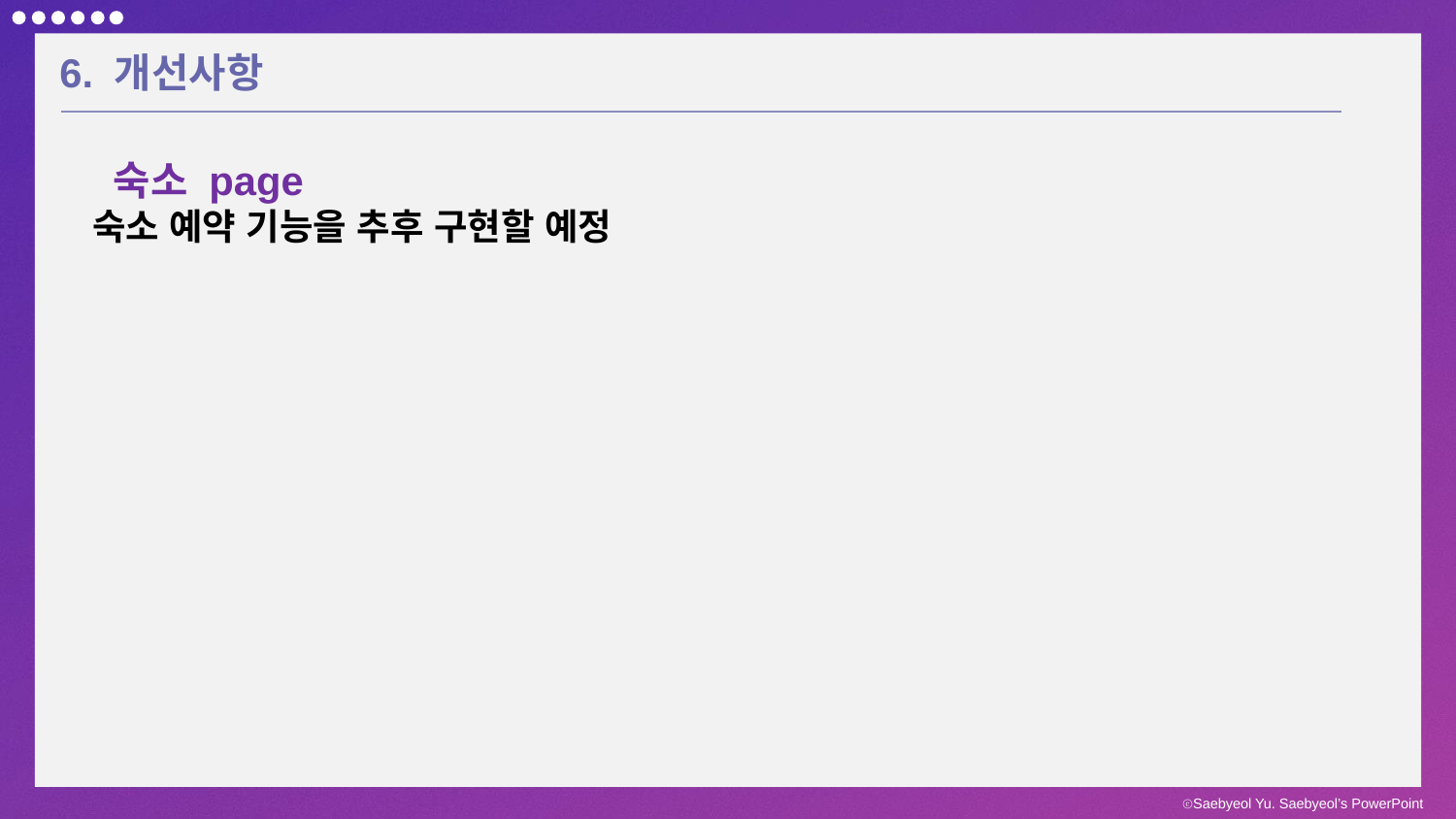

6. 개선사항
 숙소 page
숙소 예약 기능을 추후 구현할 예정